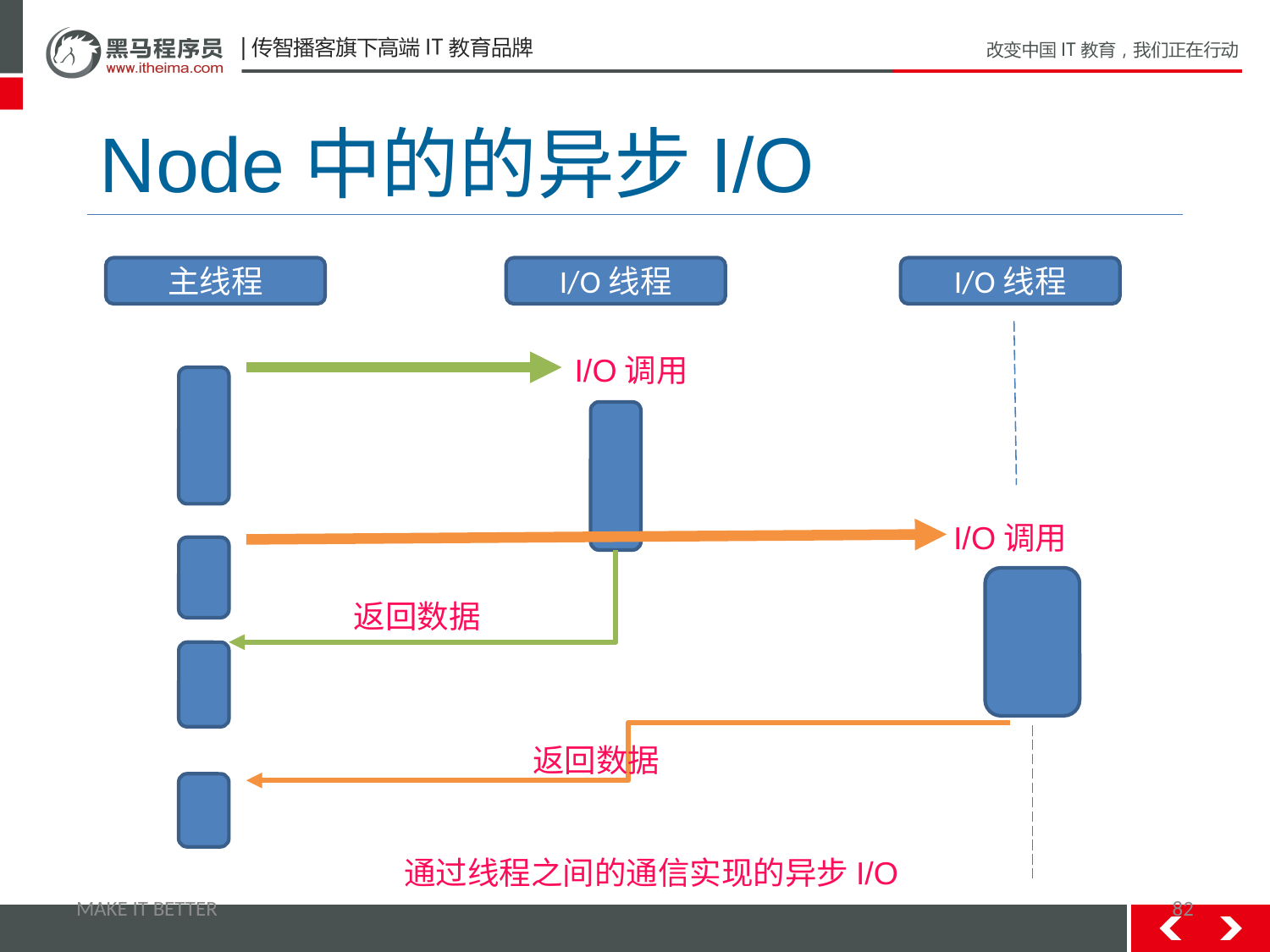

# Node中的的异步I/O

主线程
I/O线程
I/O线程
I/O调用

I/O调用

返回数据

返回数据

通过线程之间的通信实现的异步I/O
MAKE IT BETTER
82